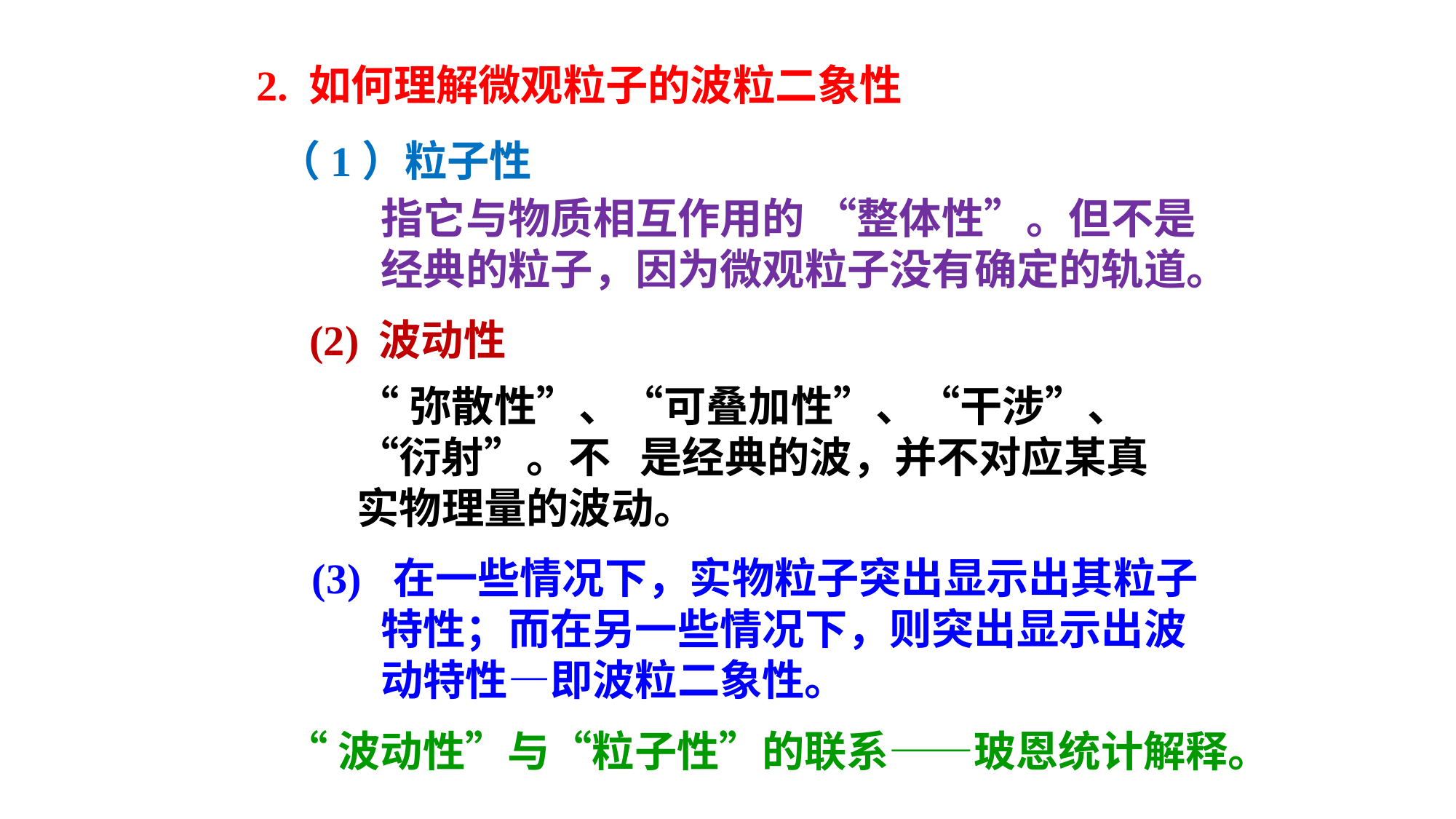

2. 如何理解微观粒子的波粒二象性
（1）粒子性
指它与物质相互作用的 “整体性”。但不是经典的粒子，因为微观粒子没有确定的轨道。
(2) 波动性
“弥散性”、“可叠加性”、“干涉”、“衍射”。不   是经典的波，并不对应某真实物理量的波动。
(3)  在一些情况下，实物粒子突出显示出其粒子特性；而在另一些情况下，则突出显示出波动特性—即波粒二象性。
“波动性”与“粒子性”的联系——玻恩统计解释。